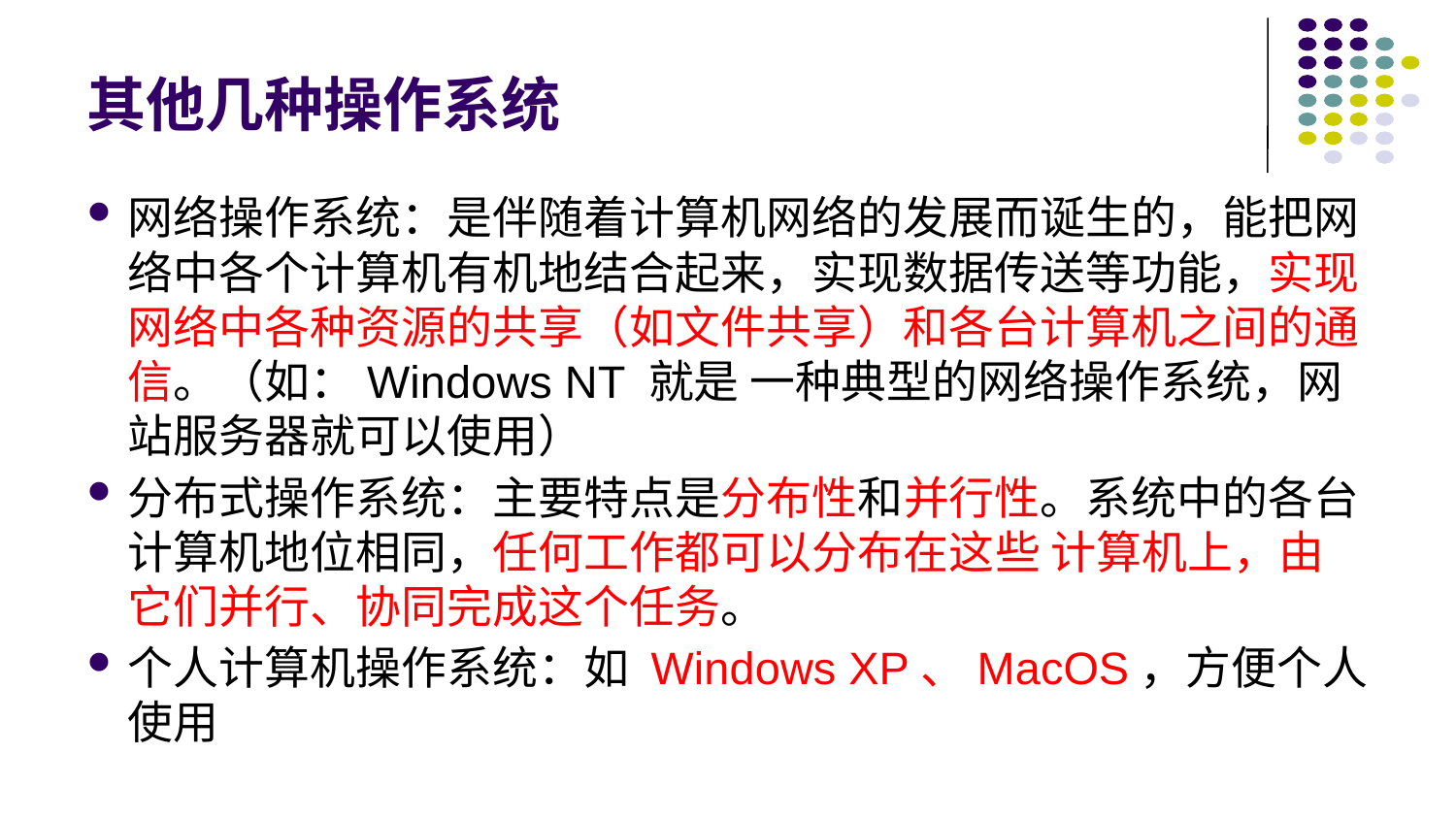

# 其他几种操作系统
网络操作系统：是伴随着计算机网络的发展而诞生的，能把网络中各个计算机有机地结合起来，实现数据传送等功能，实现网络中各种资源的共享（如文件共享）和各台计算机之间的通信。（如：Windows NT 就是 一种典型的网络操作系统，网站服务器就可以使用）
分布式操作系统：主要特点是分布性和并行性。系统中的各台计算机地位相同，任何工作都可以分布在这些 计算机上，由它们并行、协同完成这个任务。
个人计算机操作系统：如 Windows XP、MacOS，方便个人使用
38